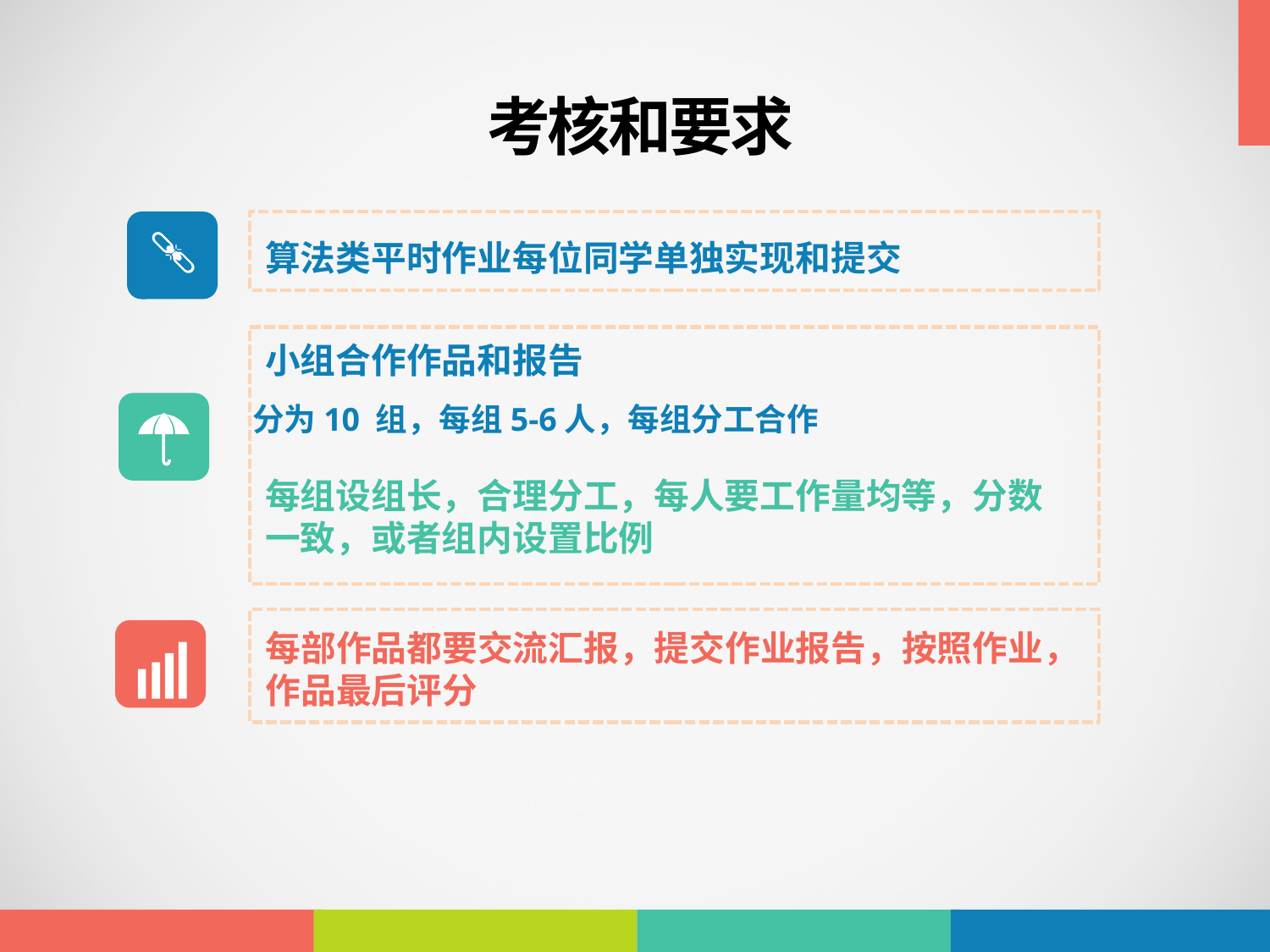

考核和要求

算法类平时作业每位同学单独实现和提交

小组合作作品和报告

分为10 组，每组5-6人，每组分工合作

每组设组长，合理分工，每人要工作量均等，分数一致，或者组内设置比例

每部作品都要交流汇报，提交作业报告，按照作业，作品最后评分